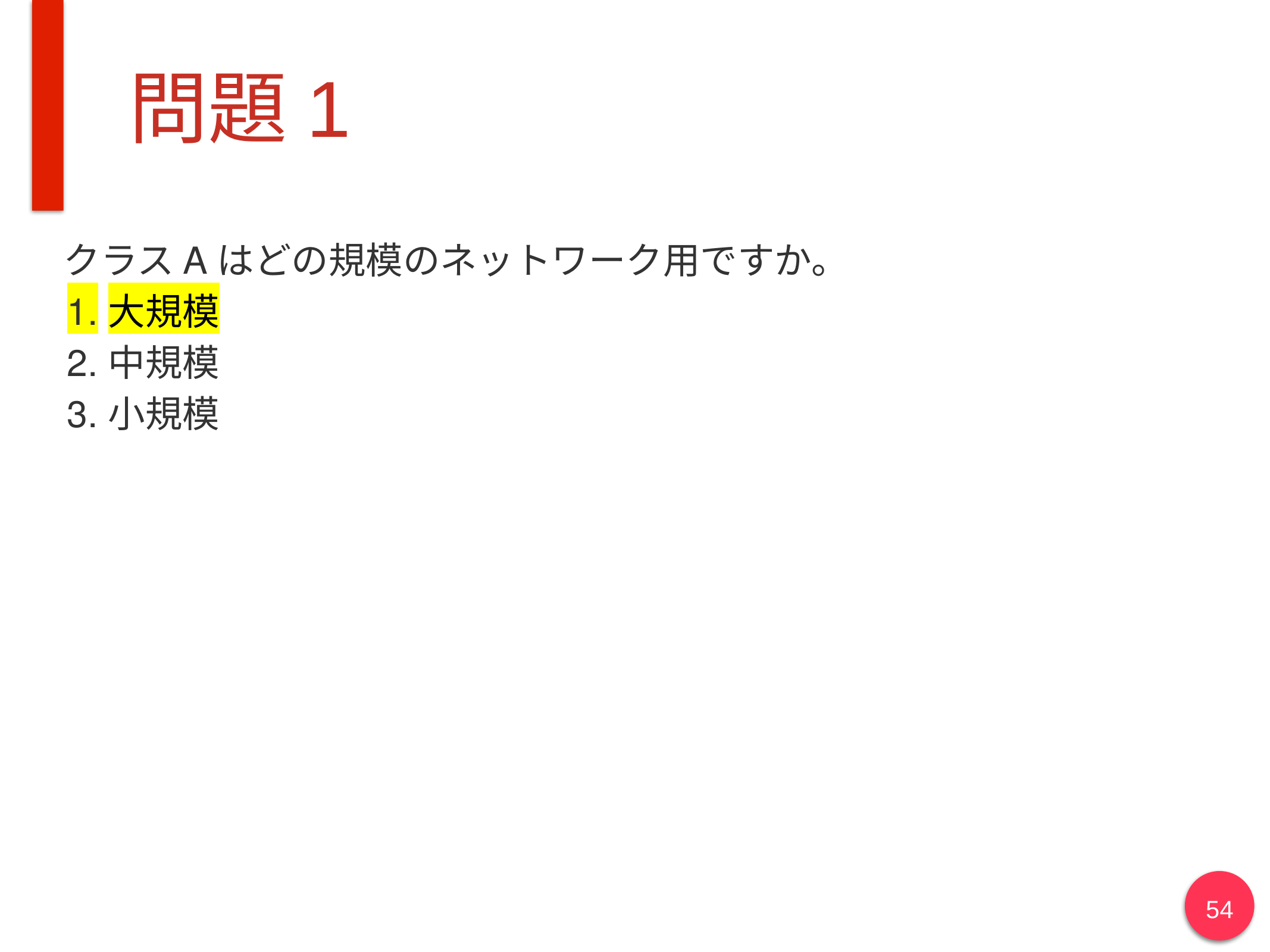

# 問題1
クラスAはどの規模のネットワーク用ですか。
大規模
中規模
小規模
54